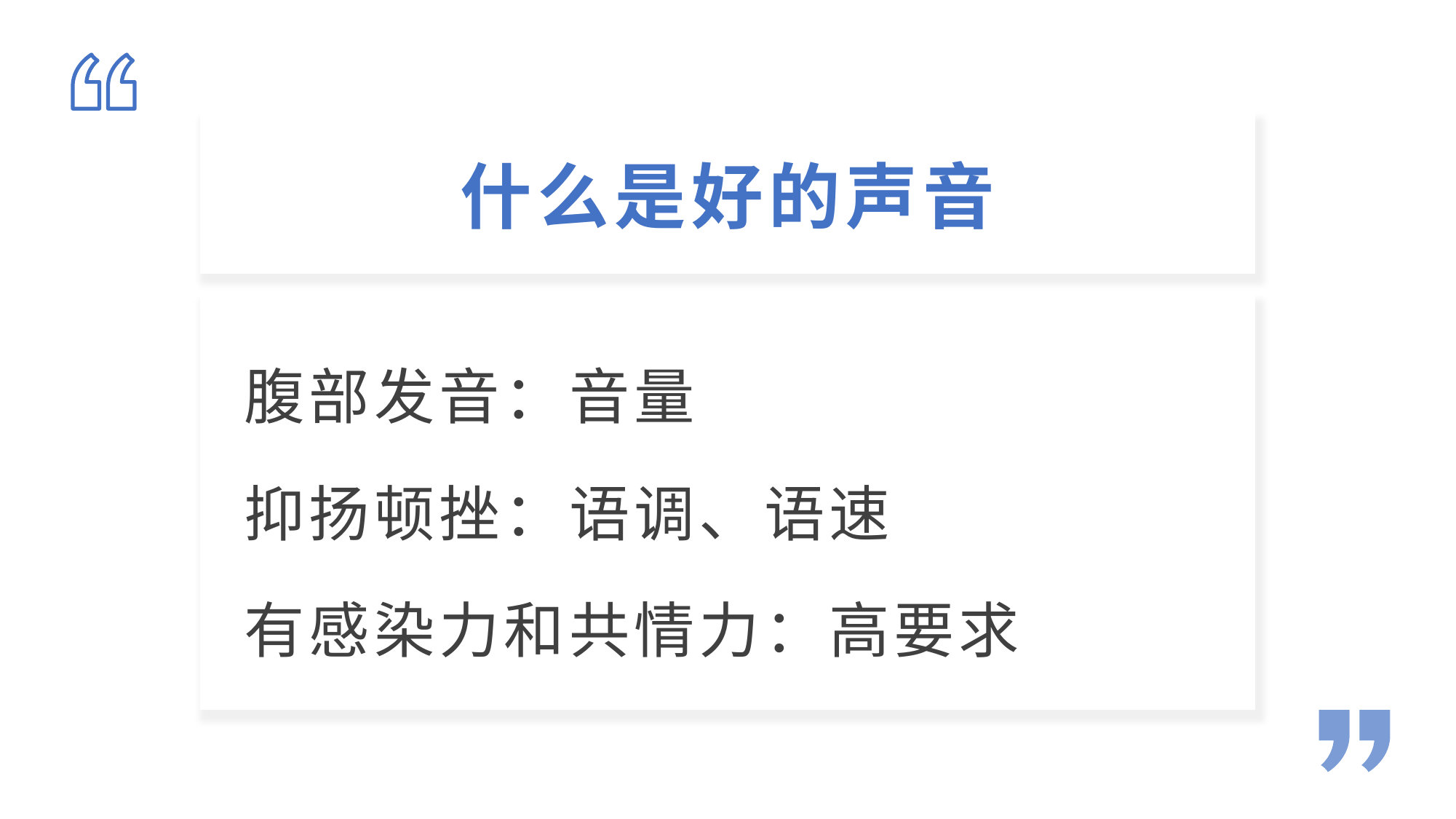

什么是好的声音

腹部发音：音量
抑扬顿挫：语调、语速
有感染力和共情力：高要求